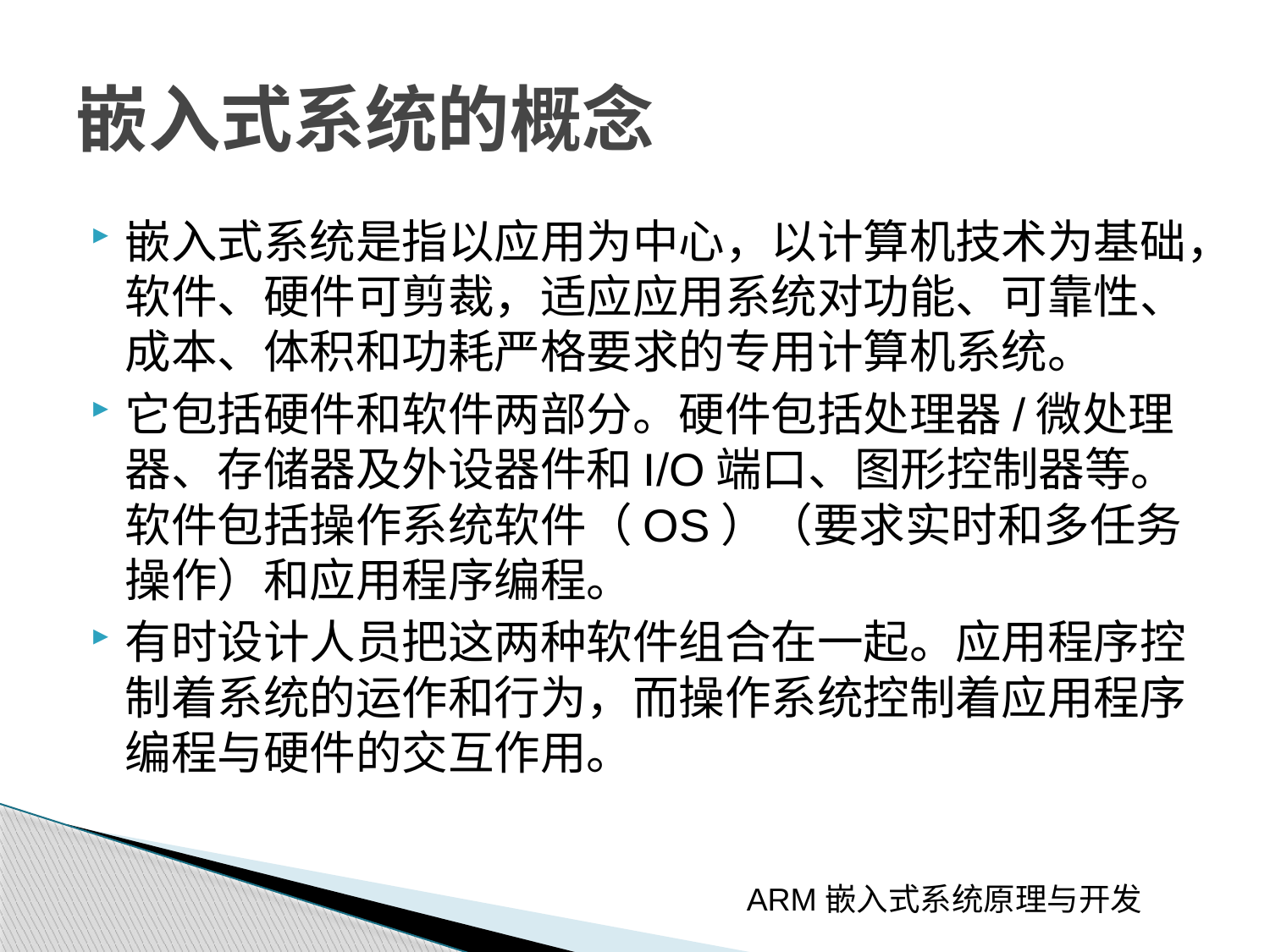

# 嵌入式系统的概念
嵌入式系统是指以应用为中心，以计算机技术为基础，软件、硬件可剪裁，适应应用系统对功能、可靠性、成本、体积和功耗严格要求的专用计算机系统。
它包括硬件和软件两部分。硬件包括处理器/微处理器、存储器及外设器件和I/O端口、图形控制器等。软件包括操作系统软件（OS）（要求实时和多任务操作）和应用程序编程。
有时设计人员把这两种软件组合在一起。应用程序控制着系统的运作和行为，而操作系统控制着应用程序编程与硬件的交互作用。
ARM嵌入式系统原理与开发